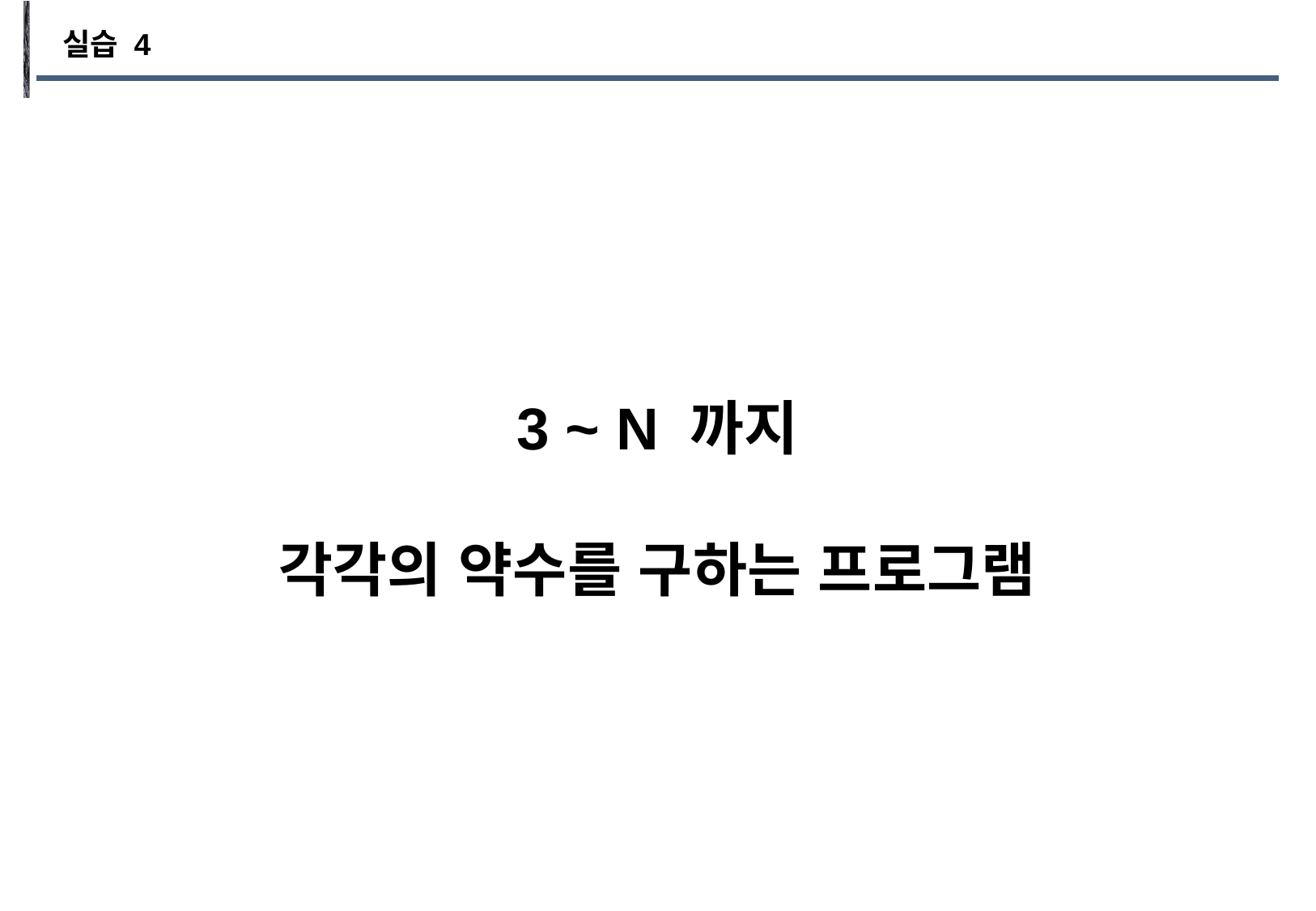

실습 4

3 ~ N 까지
각각의 약수를 구하는 프로그램